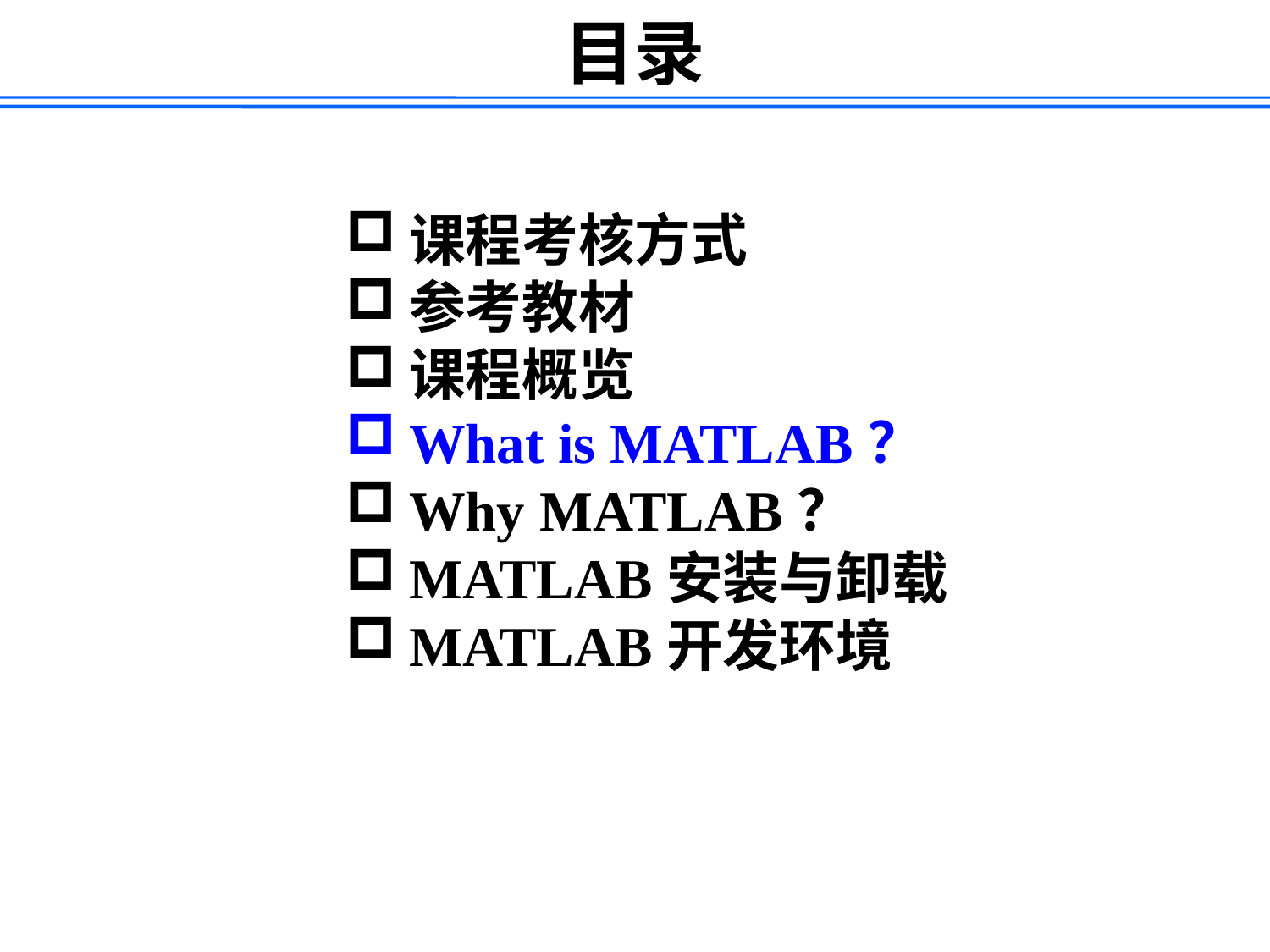

目录

课程考核方式
参考教材
课程概览
What is MATLAB？
Why MATLAB？
MATLAB安装与卸载
MATLAB开发环境